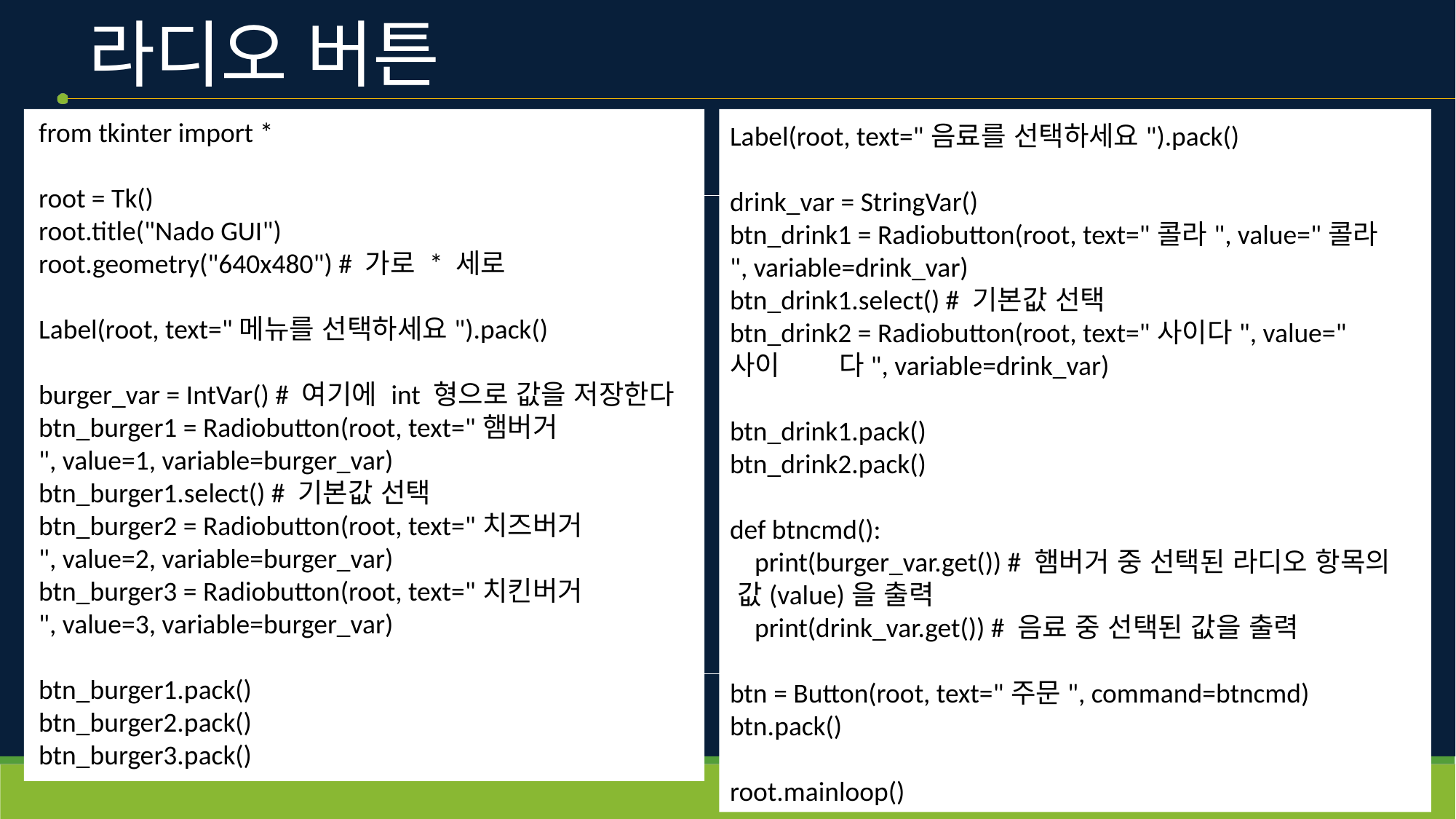

# 라디오 버튼
Label(root, text="음료를 선택하세요").pack()
drink_var = StringVar()
btn_drink1 = Radiobutton(root, text="콜라", value="콜라	", variable=drink_var)
btn_drink1.select() # 기본값 선택
btn_drink2 = Radiobutton(root, text="사이다", value="사이	다", variable=drink_var)
btn_drink1.pack()
btn_drink2.pack()
def btncmd():
    print(burger_var.get()) # 햄버거 중 선택된 라디오 항목의 값(value)을 출력
    print(drink_var.get()) # 음료 중 선택된 값을 출력
btn = Button(root, text="주문", command=btncmd)
btn.pack()
root.mainloop()

from tkinter import *
root = Tk()
root.title("Nado GUI")
root.geometry("640x480") # 가로 * 세로
Label(root, text="메뉴를 선택하세요").pack()
burger_var = IntVar() # 여기에 int 형으로 값을 저장한다
btn_burger1 = Radiobutton(root, text="햄버거	", value=1, variable=burger_var)
btn_burger1.select() # 기본값 선택
btn_burger2 = Radiobutton(root, text="치즈버거	", value=2, variable=burger_var)
btn_burger3 = Radiobutton(root, text="치킨버거	", value=3, variable=burger_var)

btn_burger1.pack()
btn_burger2.pack()
btn_burger3.pack()